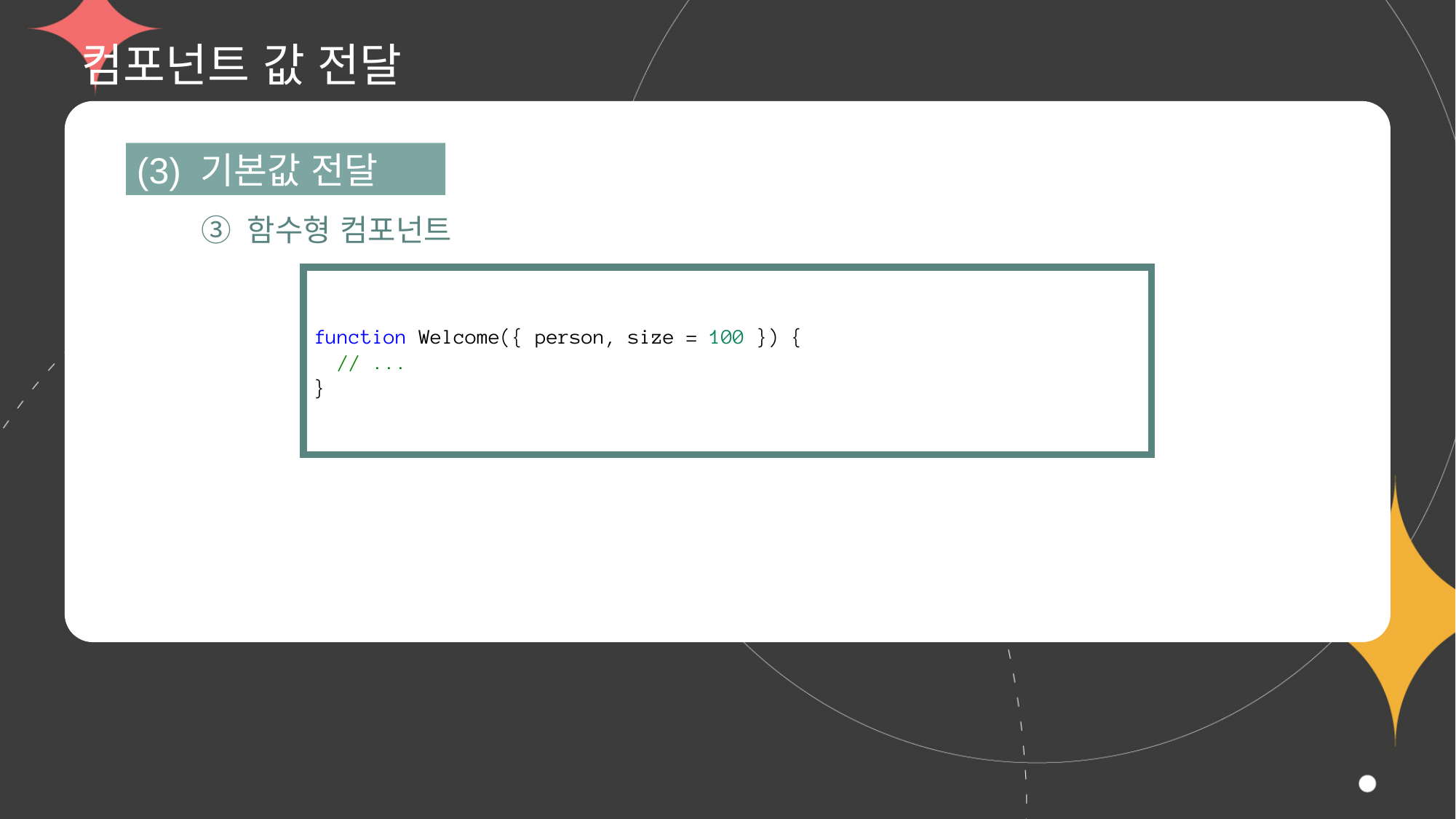

# 컴포넌트 값 전달
(3) 기본값 전달
③ 함수형 컴포넌트
function Welcome({ person, size = 100 }) {
  // ...
}